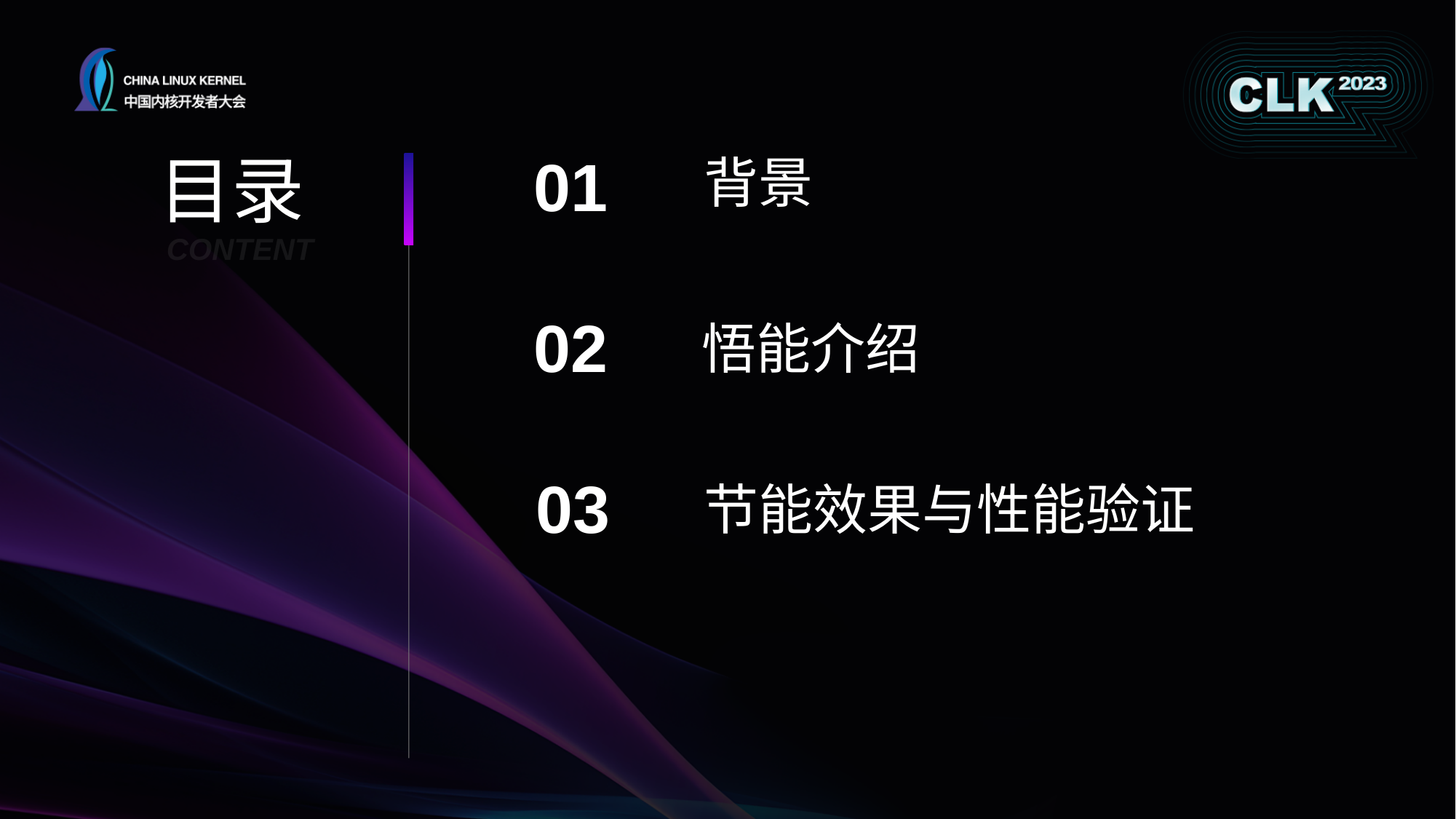

目录
01
背景

CONTENT
02
悟能介绍
03
节能效果与性能验证